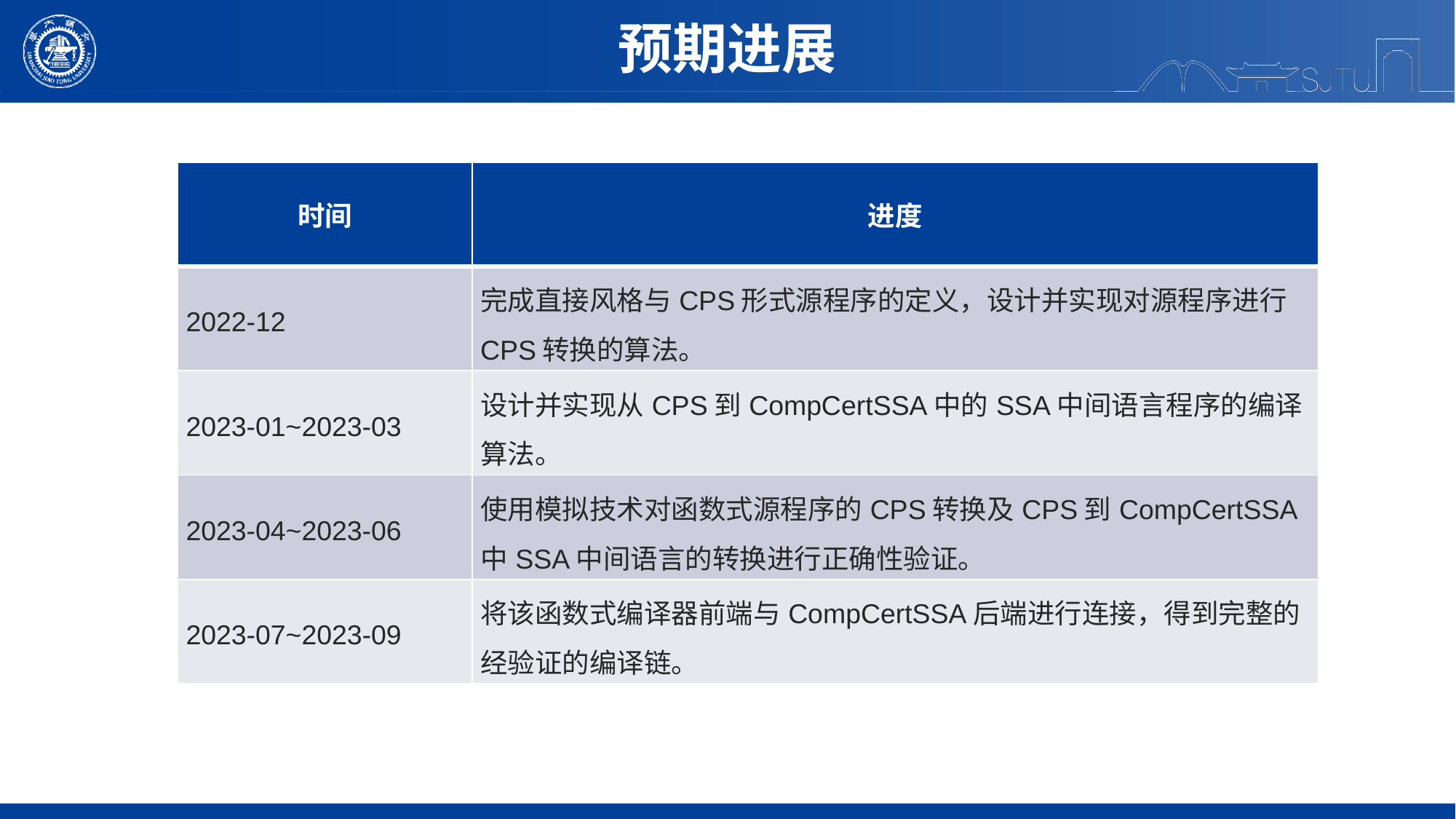

预期进展
| 时间 | 进度 |
| --- | --- |
| 2022-12 | 完成直接风格与CPS形式源程序的定义，设计并实现对源程序进行CPS转换的算法。 |
| 2023-01~2023-03 | 设计并实现从CPS到CompCertSSA中的SSA中间语言程序的编译算法。 |
| 2023-04~2023-06 | 使用模拟技术对函数式源程序的CPS转换及CPS到CompCertSSA中SSA中间语言的转换进行正确性验证。 |
| 2023-07~2023-09 | 将该函数式编译器前端与CompCertSSA后端进行连接，得到完整的经验证的编译链。 |